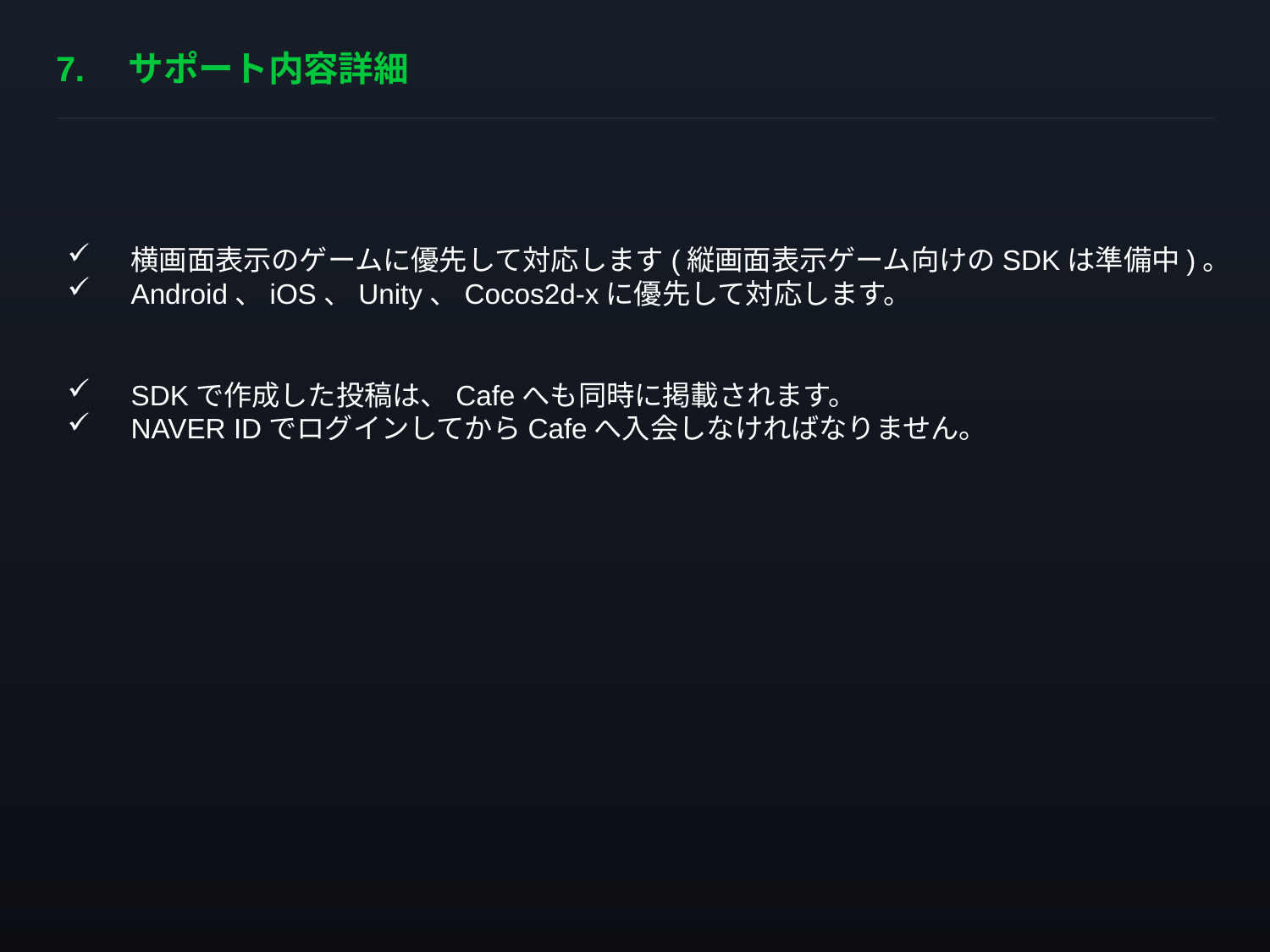

# 7.　サポート内容詳細
横画面表示のゲームに優先して対応します(縦画面表示ゲーム向けのSDKは準備中)。
Android、iOS、Unity、Cocos2d-xに優先して対応します。

SDKで作成した投稿は、Cafeへも同時に掲載されます。
NAVER IDでログインしてからCafeへ入会しなければなりません。